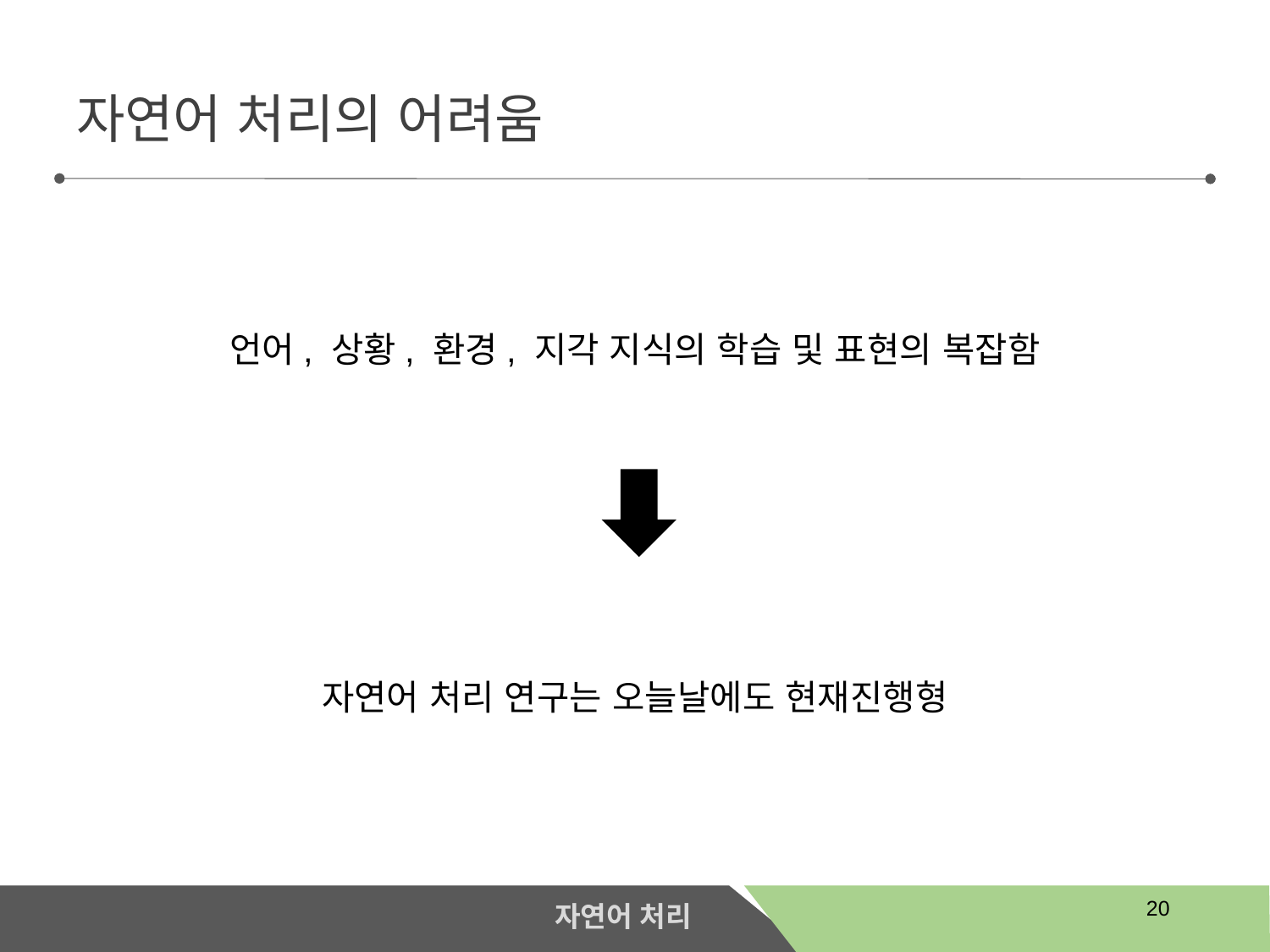

자연어 처리의 어려움
언어, 상황, 환경, 지각 지식의 학습 및 표현의 복잡함

자연어 처리 연구는 오늘날에도 현재진행형
20

자연어 처리